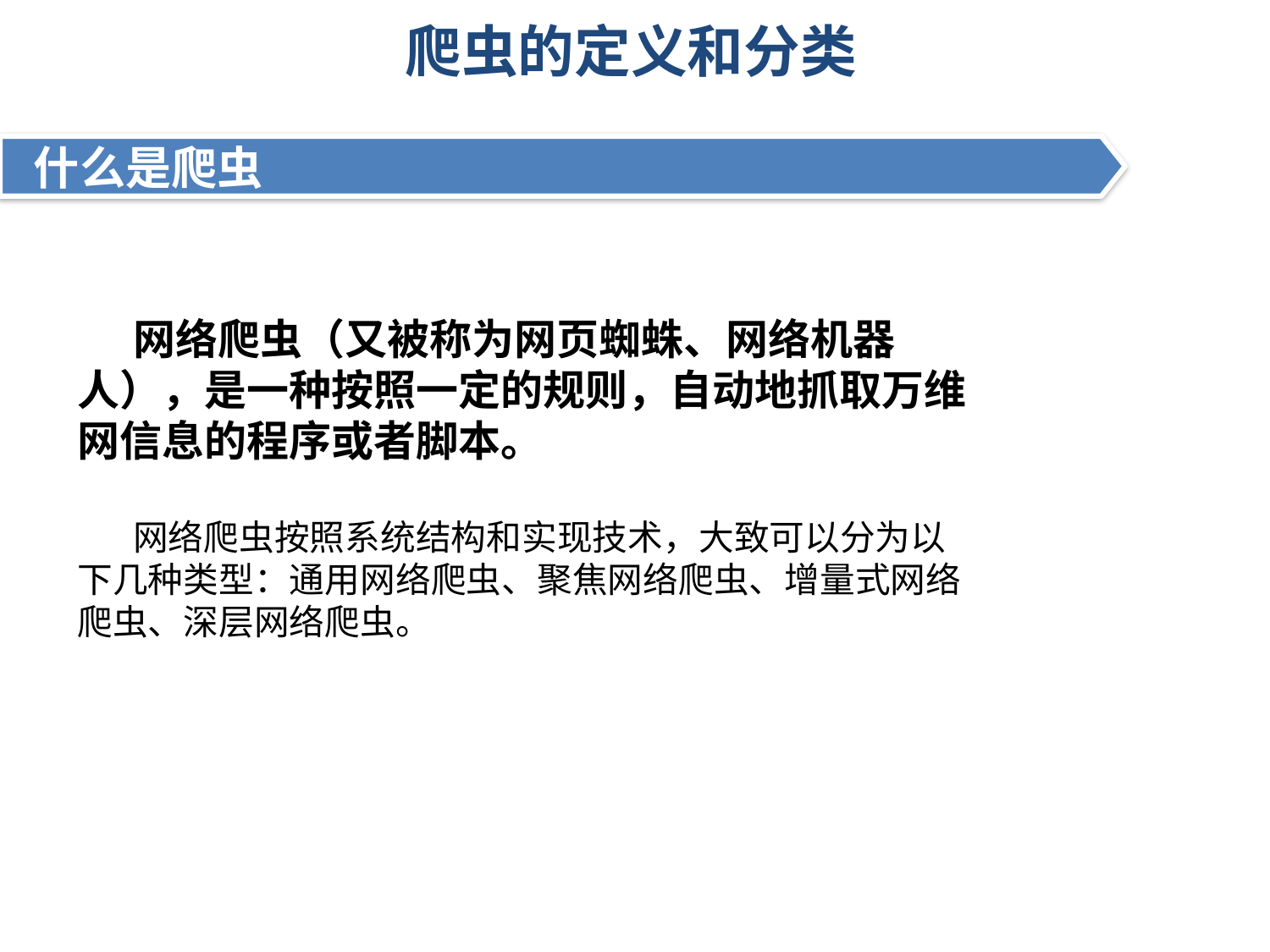

# 爬虫的定义和分类
 什么是爬虫
      网络爬虫（又被称为网页蜘蛛、网络机器人），是一种按照一定的规则，自动地抓取万维网信息的程序或者脚本。

      网络爬虫按照系统结构和实现技术，大致可以分为以下几种类型：通用网络爬虫、聚焦网络爬虫、增量式网络爬虫、深层网络爬虫。
4